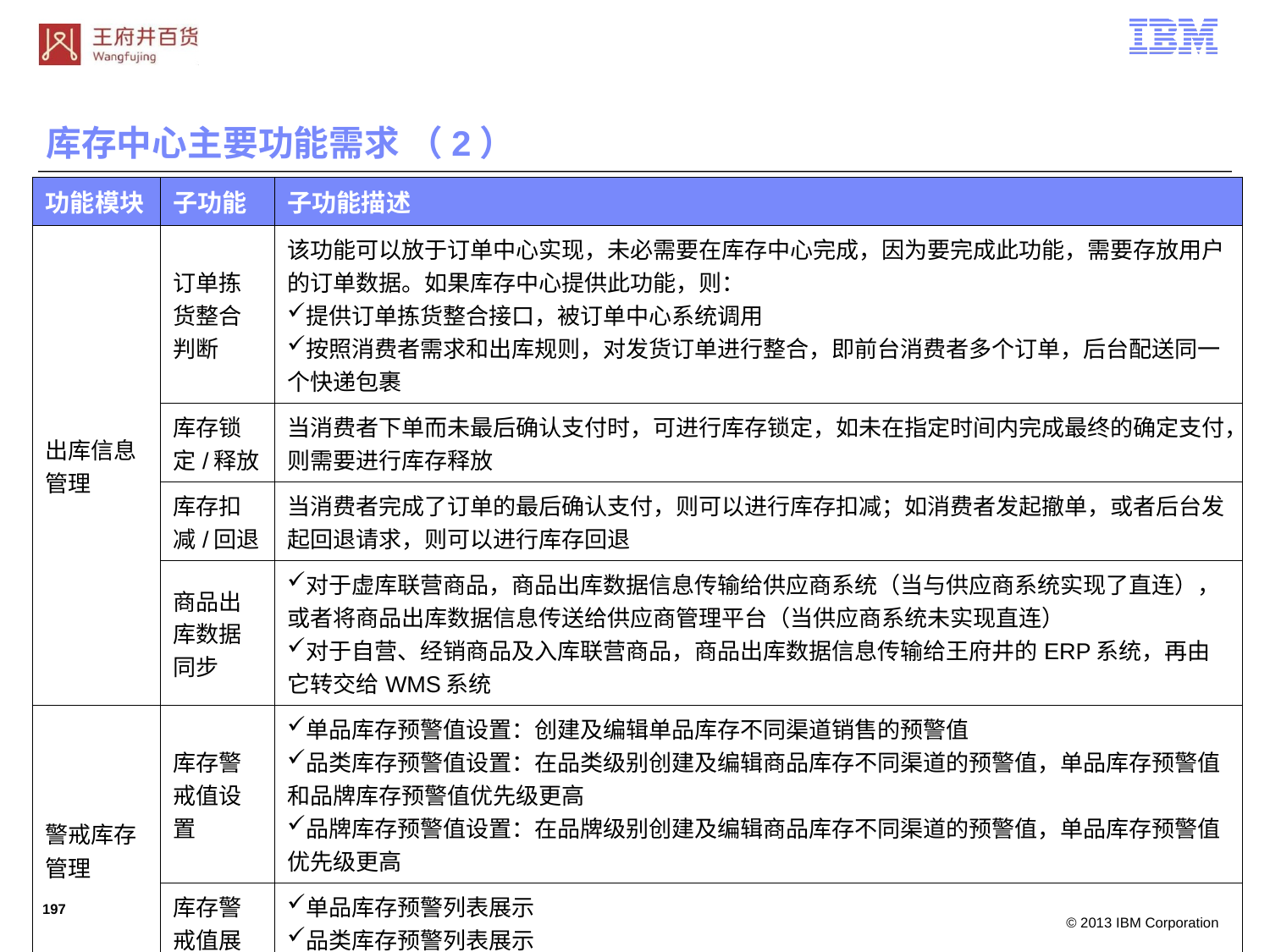

库存中心主要功能需求 （2）
| 功能模块 | 子功能 | 子功能描述 |
| --- | --- | --- |
| 出库信息管理 | 订单拣货整合判断 | 该功能可以放于订单中心实现，未必需要在库存中心完成，因为要完成此功能，需要存放用户的订单数据。如果库存中心提供此功能，则： 提供订单拣货整合接口，被订单中心系统调用 按照消费者需求和出库规则，对发货订单进行整合，即前台消费者多个订单，后台配送同一个快递包裹 |
|  | 库存锁定/释放 | 当消费者下单而未最后确认支付时，可进行库存锁定，如未在指定时间内完成最终的确定支付，则需要进行库存释放 |
|  | 库存扣减/回退 | 当消费者完成了订单的最后确认支付，则可以进行库存扣减；如消费者发起撤单，或者后台发起回退请求，则可以进行库存回退 |
|  | 商品出库数据同步 | 对于虚库联营商品，商品出库数据信息传输给供应商系统（当与供应商系统实现了直连），或者将商品出库数据信息传送给供应商管理平台（当供应商系统未实现直连） 对于自营、经销商品及入库联营商品，商品出库数据信息传输给王府井的ERP系统，再由它转交给WMS系统 |
| 警戒库存管理 | 库存警戒值设置 | 单品库存预警值设置：创建及编辑单品库存不同渠道销售的预警值 品类库存预警值设置：在品类级别创建及编辑商品库存不同渠道的预警值，单品库存预警值和品牌库存预警值优先级更高 品牌库存预警值设置：在品牌级别创建及编辑商品库存不同渠道的预警值，单品库存预警值优先级更高 |
|  | 库存警戒值展示 | 单品库存预警列表展示 品类库存预警列表展示 品牌库存预警列表展示 |
197